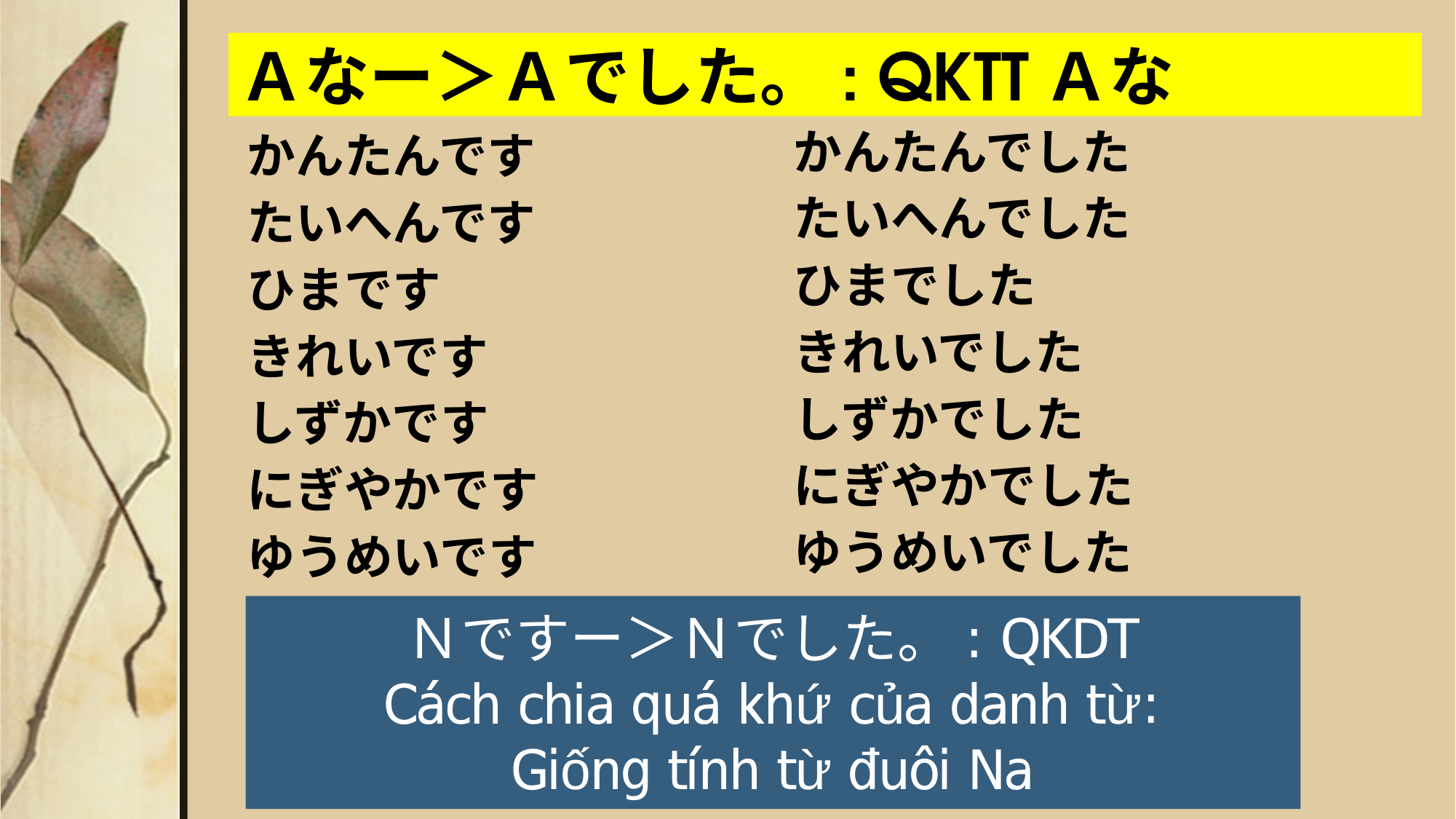

# Ａなー＞Ａでした。: QKTTＡな
かんたんでした
たいへんでした
ひまでした
きれいでした
しずかでした
にぎやかでした
ゆうめいでした
かんたんです
たいへんです
ひまです
きれいです
しずかです
にぎやかです
ゆうめいです

Ｎですー＞Ｎでした。: QKDT
Cách chia quá khứ của danh từ:
Giống tính từ đuôi Na